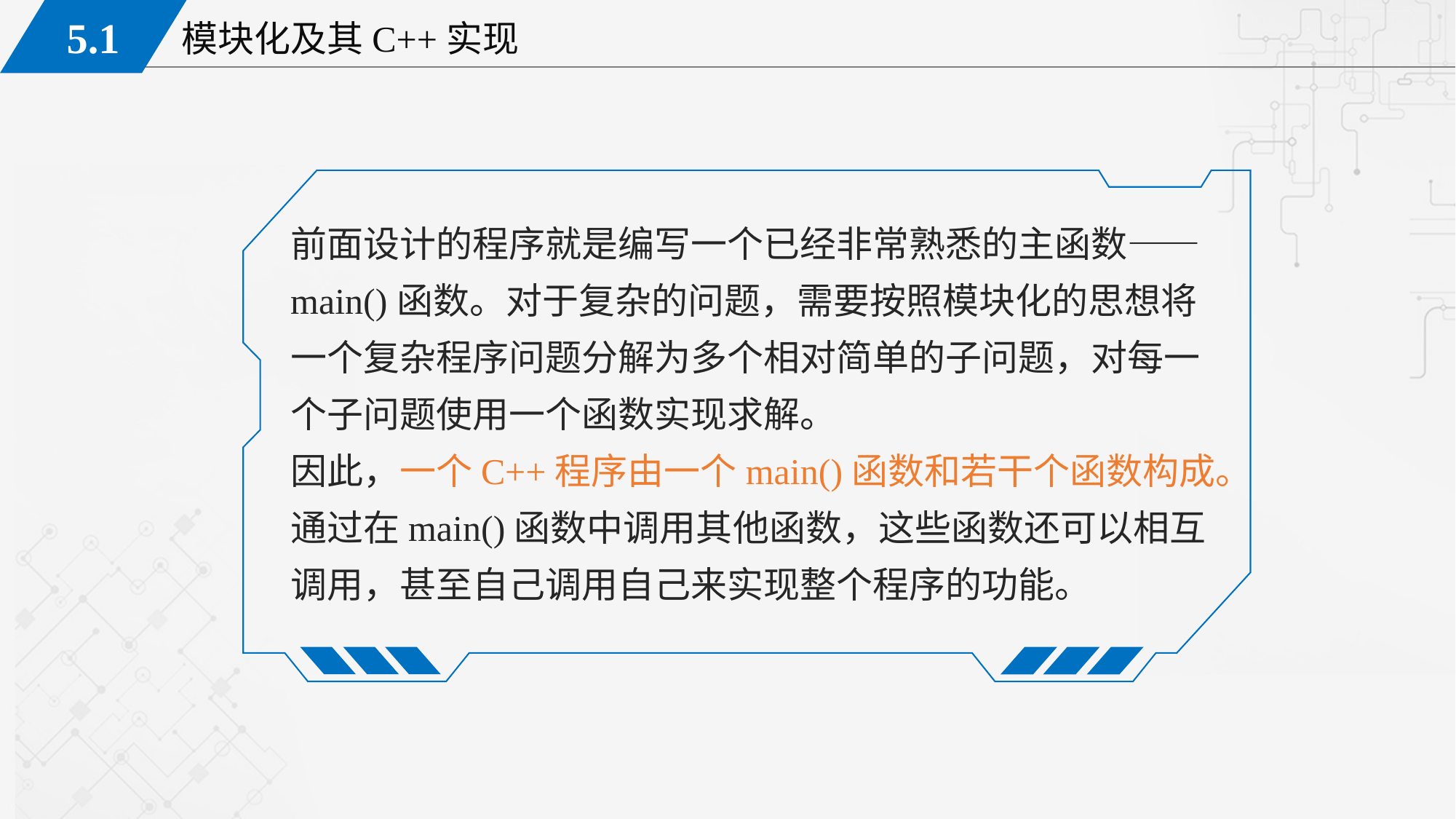

前面设计的程序就是编写一个已经非常熟悉的主函数——main()函数。对于复杂的问题，需要按照模块化的思想将一个复杂程序问题分解为多个相对简单的子问题，对每一个子问题使用一个函数实现求解。
因此，一个C++程序由一个main()函数和若干个函数构成。通过在main()函数中调用其他函数，这些函数还可以相互调用，甚至自己调用自己来实现整个程序的功能。